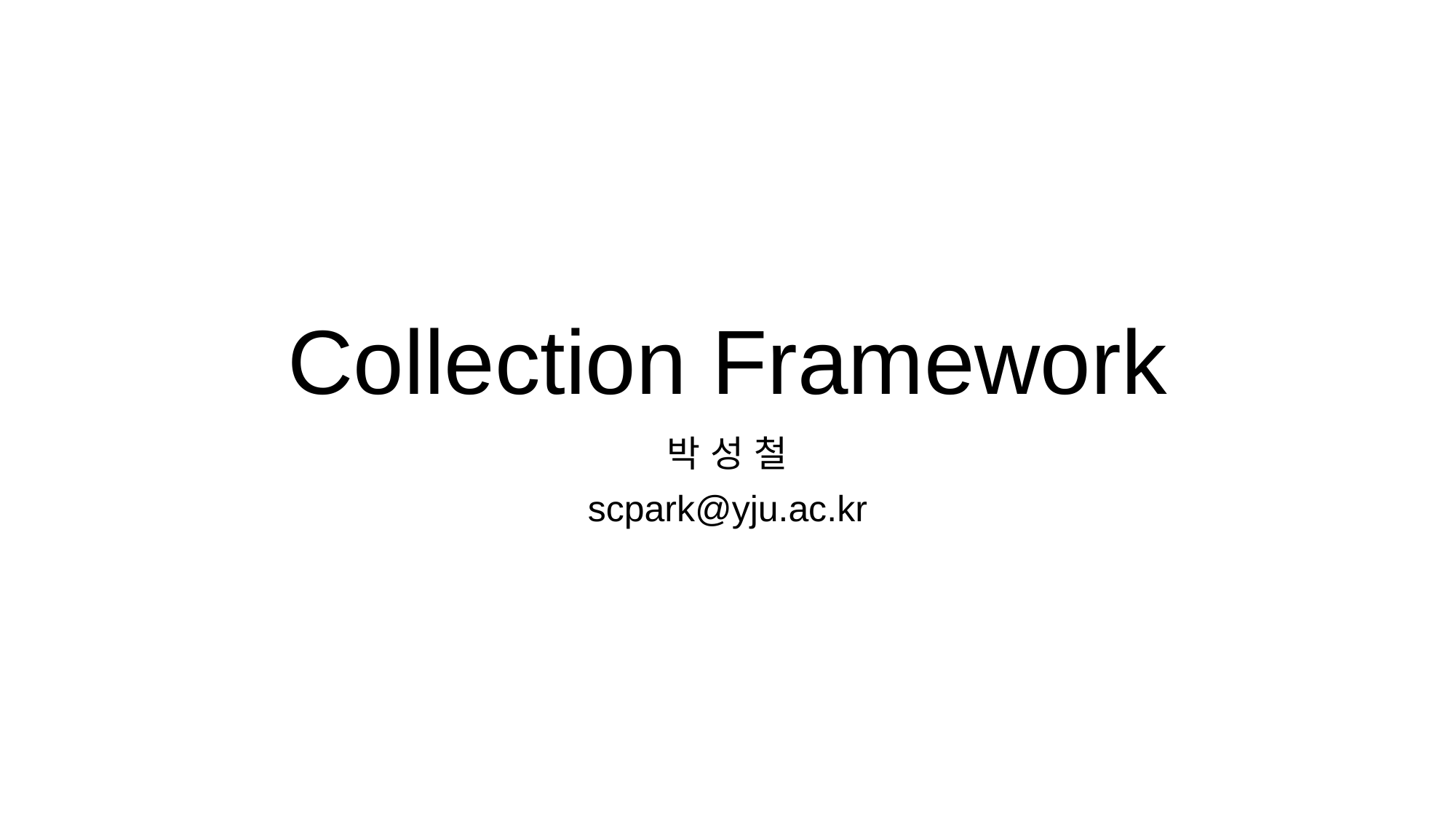

# Collection Framework
박 성 철
scpark@yju.ac.kr